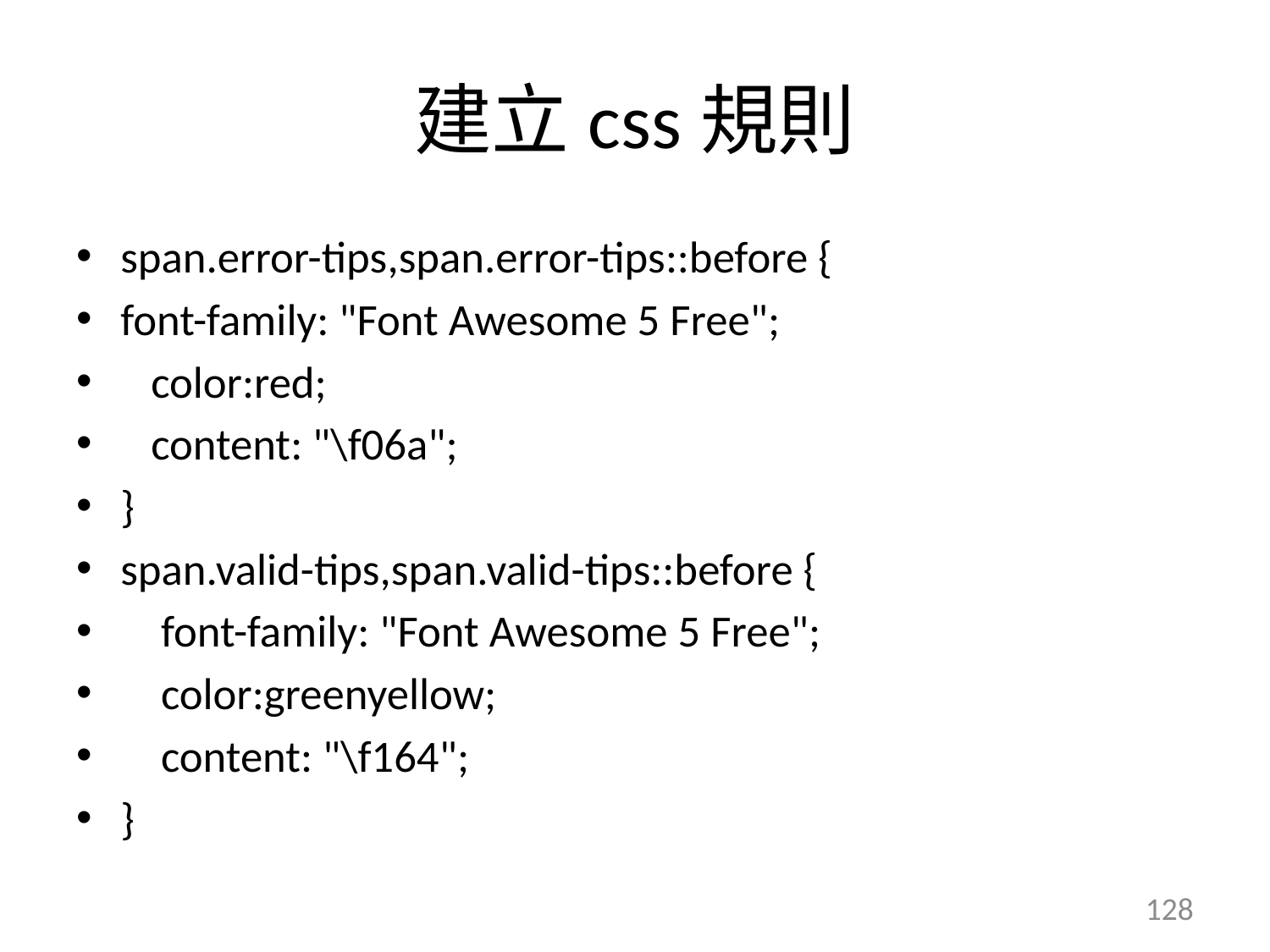

# 建立css規則
span.error-tips,span.error-tips::before {
font-family: "Font Awesome 5 Free";
   color:red;
   content: "\f06a";
}
span.valid-tips,span.valid-tips::before {
    font-family: "Font Awesome 5 Free";
    color:greenyellow;
    content: "\f164";
}
128